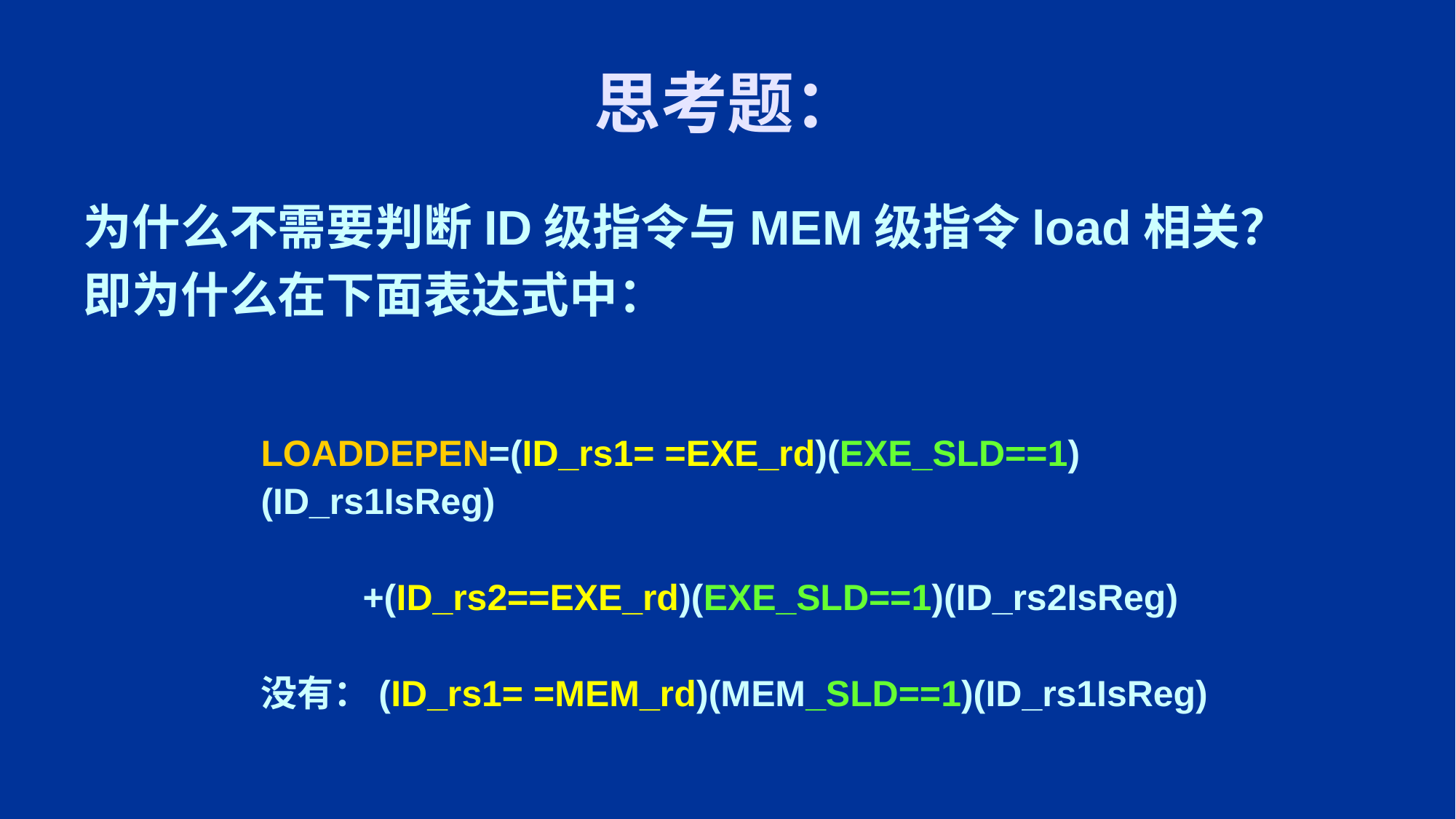

# 思考题：
为什么不需要判断ID级指令与MEM级指令load相关？
即为什么在下面表达式中：

LOADDEPEN=(ID_rs1= =EXE_rd)(EXE_SLD==1)(ID_rs1IsReg)

          +(ID_rs2==EXE_rd)(EXE_SLD==1)(ID_rs2IsReg)

没有：(ID_rs1= =MEM_rd)(MEM_SLD==1)(ID_rs1IsReg)